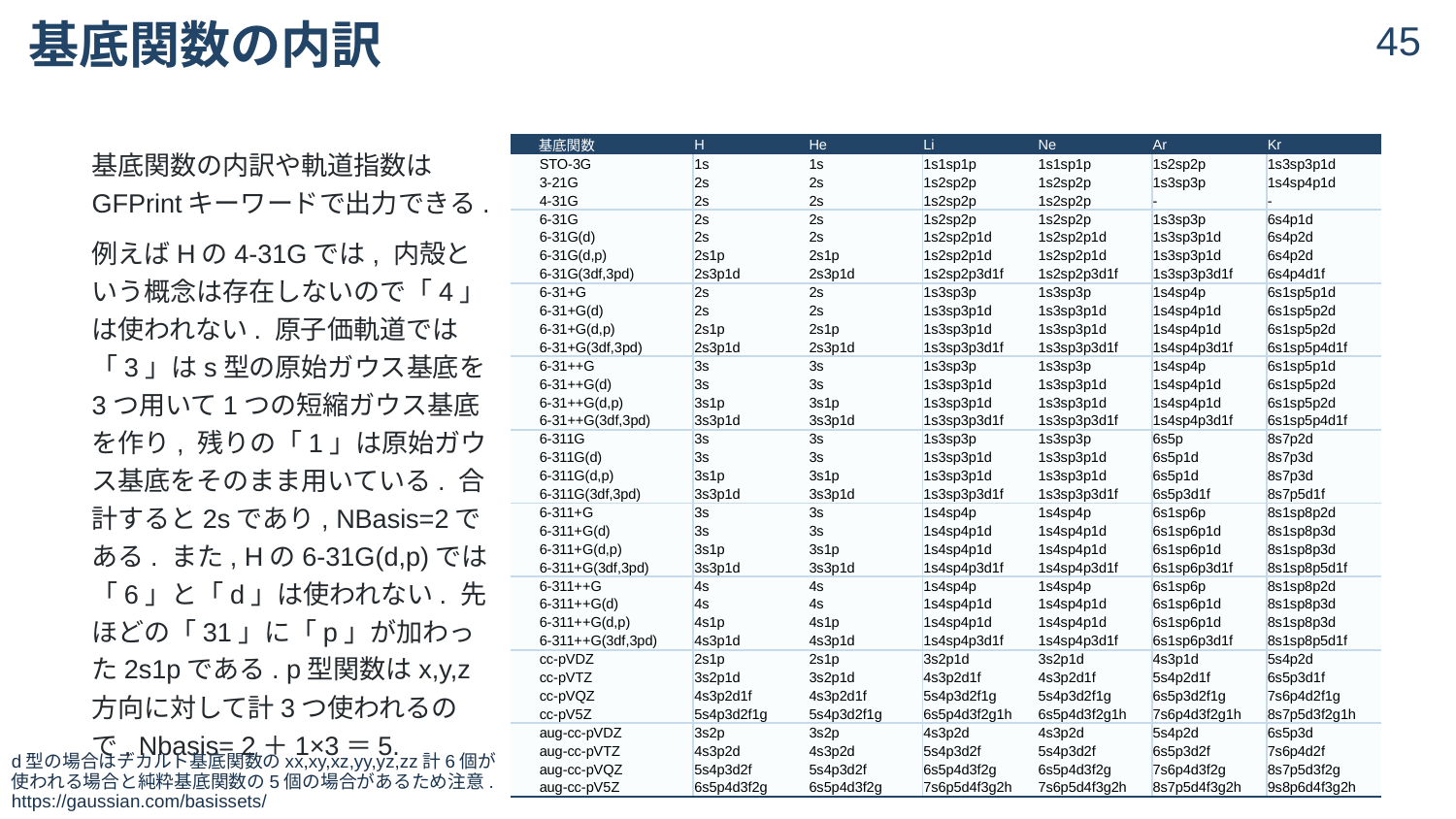

# 基底関数の内訳
45
|  | 基底関数 | H | He | Li | Ne | Ar | Kr |
| --- | --- | --- | --- | --- | --- | --- | --- |
|  | STO-3G | 1s | 1s | 1s1sp1p | 1s1sp1p | 1s2sp2p | 1s3sp3p1d |
|  | 3-21G | 2s | 2s | 1s2sp2p | 1s2sp2p | 1s3sp3p | 1s4sp4p1d |
|  | 4-31G | 2s | 2s | 1s2sp2p | 1s2sp2p | - | - |
|  | 6-31G | 2s | 2s | 1s2sp2p | 1s2sp2p | 1s3sp3p | 6s4p1d |
|  | 6-31G(d) | 2s | 2s | 1s2sp2p1d | 1s2sp2p1d | 1s3sp3p1d | 6s4p2d |
|  | 6-31G(d,p) | 2s1p | 2s1p | 1s2sp2p1d | 1s2sp2p1d | 1s3sp3p1d | 6s4p2d |
|  | 6-31G(3df,3pd) | 2s3p1d | 2s3p1d | 1s2sp2p3d1f | 1s2sp2p3d1f | 1s3sp3p3d1f | 6s4p4d1f |
|  | 6-31+G | 2s | 2s | 1s3sp3p | 1s3sp3p | 1s4sp4p | 6s1sp5p1d |
|  | 6-31+G(d) | 2s | 2s | 1s3sp3p1d | 1s3sp3p1d | 1s4sp4p1d | 6s1sp5p2d |
|  | 6-31+G(d,p) | 2s1p | 2s1p | 1s3sp3p1d | 1s3sp3p1d | 1s4sp4p1d | 6s1sp5p2d |
|  | 6-31+G(3df,3pd) | 2s3p1d | 2s3p1d | 1s3sp3p3d1f | 1s3sp3p3d1f | 1s4sp4p3d1f | 6s1sp5p4d1f |
|  | 6-31++G | 3s | 3s | 1s3sp3p | 1s3sp3p | 1s4sp4p | 6s1sp5p1d |
|  | 6-31++G(d) | 3s | 3s | 1s3sp3p1d | 1s3sp3p1d | 1s4sp4p1d | 6s1sp5p2d |
|  | 6-31++G(d,p) | 3s1p | 3s1p | 1s3sp3p1d | 1s3sp3p1d | 1s4sp4p1d | 6s1sp5p2d |
|  | 6-31++G(3df,3pd) | 3s3p1d | 3s3p1d | 1s3sp3p3d1f | 1s3sp3p3d1f | 1s4sp4p3d1f | 6s1sp5p4d1f |
|  | 6-311G | 3s | 3s | 1s3sp3p | 1s3sp3p | 6s5p | 8s7p2d |
|  | 6-311G(d) | 3s | 3s | 1s3sp3p1d | 1s3sp3p1d | 6s5p1d | 8s7p3d |
|  | 6-311G(d,p) | 3s1p | 3s1p | 1s3sp3p1d | 1s3sp3p1d | 6s5p1d | 8s7p3d |
|  | 6-311G(3df,3pd) | 3s3p1d | 3s3p1d | 1s3sp3p3d1f | 1s3sp3p3d1f | 6s5p3d1f | 8s7p5d1f |
|  | 6-311+G | 3s | 3s | 1s4sp4p | 1s4sp4p | 6s1sp6p | 8s1sp8p2d |
|  | 6-311+G(d) | 3s | 3s | 1s4sp4p1d | 1s4sp4p1d | 6s1sp6p1d | 8s1sp8p3d |
|  | 6-311+G(d,p) | 3s1p | 3s1p | 1s4sp4p1d | 1s4sp4p1d | 6s1sp6p1d | 8s1sp8p3d |
|  | 6-311+G(3df,3pd) | 3s3p1d | 3s3p1d | 1s4sp4p3d1f | 1s4sp4p3d1f | 6s1sp6p3d1f | 8s1sp8p5d1f |
|  | 6-311++G | 4s | 4s | 1s4sp4p | 1s4sp4p | 6s1sp6p | 8s1sp8p2d |
|  | 6-311++G(d) | 4s | 4s | 1s4sp4p1d | 1s4sp4p1d | 6s1sp6p1d | 8s1sp8p3d |
|  | 6-311++G(d,p) | 4s1p | 4s1p | 1s4sp4p1d | 1s4sp4p1d | 6s1sp6p1d | 8s1sp8p3d |
|  | 6-311++G(3df,3pd) | 4s3p1d | 4s3p1d | 1s4sp4p3d1f | 1s4sp4p3d1f | 6s1sp6p3d1f | 8s1sp8p5d1f |
|  | cc-pVDZ | 2s1p | 2s1p | 3s2p1d | 3s2p1d | 4s3p1d | 5s4p2d |
|  | cc-pVTZ | 3s2p1d | 3s2p1d | 4s3p2d1f | 4s3p2d1f | 5s4p2d1f | 6s5p3d1f |
|  | cc-pVQZ | 4s3p2d1f | 4s3p2d1f | 5s4p3d2f1g | 5s4p3d2f1g | 6s5p3d2f1g | 7s6p4d2f1g |
|  | cc-pV5Z | 5s4p3d2f1g | 5s4p3d2f1g | 6s5p4d3f2g1h | 6s5p4d3f2g1h | 7s6p4d3f2g1h | 8s7p5d3f2g1h |
|  | aug-cc-pVDZ | 3s2p | 3s2p | 4s3p2d | 4s3p2d | 5s4p2d | 6s5p3d |
|  | aug-cc-pVTZ | 4s3p2d | 4s3p2d | 5s4p3d2f | 5s4p3d2f | 6s5p3d2f | 7s6p4d2f |
|  | aug-cc-pVQZ | 5s4p3d2f | 5s4p3d2f | 6s5p4d3f2g | 6s5p4d3f2g | 7s6p4d3f2g | 8s7p5d3f2g |
|  | aug-cc-pV5Z | 6s5p4d3f2g | 6s5p4d3f2g | 7s6p5d4f3g2h | 7s6p5d4f3g2h | 8s7p5d4f3g2h | 9s8p6d4f3g2h |
基底関数の内訳や軌道指数はGFPrintキーワードで出力できる.
例えばHの4-31Gでは, 内殻という概念は存在しないので「4」は使われない. 原子価軌道では「3」はs型の原始ガウス基底を3つ用いて1つの短縮ガウス基底を作り, 残りの「1」は原始ガウス基底をそのまま用いている. 合計すると2sであり, NBasis=2である. また, Hの6-31G(d,p)では「6」と「d」は使われない. 先ほどの「31」に「p」が加わった2s1pである. p型関数はx,y,z方向に対して計3つ使われるので, Nbasis= 2＋1×3＝5.
d型の場合はデカルト基底関数のxx,xy,xz,yy,yz,zz計6個が
使われる場合と純粋基底関数の5個の場合があるため注意.
https://gaussian.com/basissets/